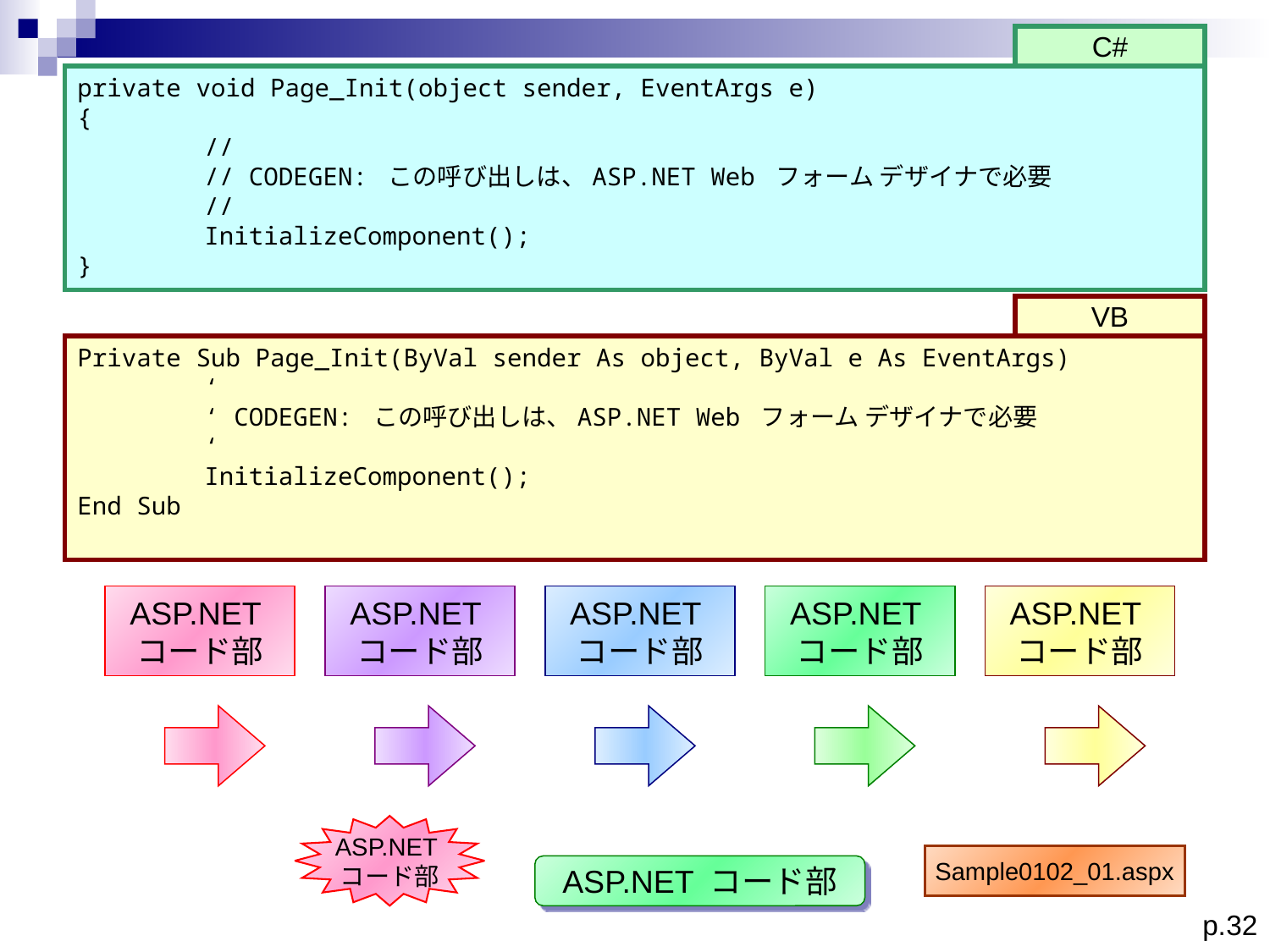

C#
private void Page_Init(object sender, EventArgs e)
{
	//
	// CODEGEN: この呼び出しは、ASP.NET Web フォーム デザイナで必要
	//
	InitializeComponent();
}
VB
Private Sub Page_Init(ByVal sender As object, ByVal e As EventArgs)
	‘
	‘ CODEGEN: この呼び出しは、ASP.NET Web フォーム デザイナで必要
	‘
	InitializeComponent();
End Sub
ASP.NET
コード部
ASP.NET
コード部
ASP.NET
コード部
ASP.NET
コード部
ASP.NET
コード部

ASP.NET
コード部
Sample0102_01.aspx
ASP.NET コード部